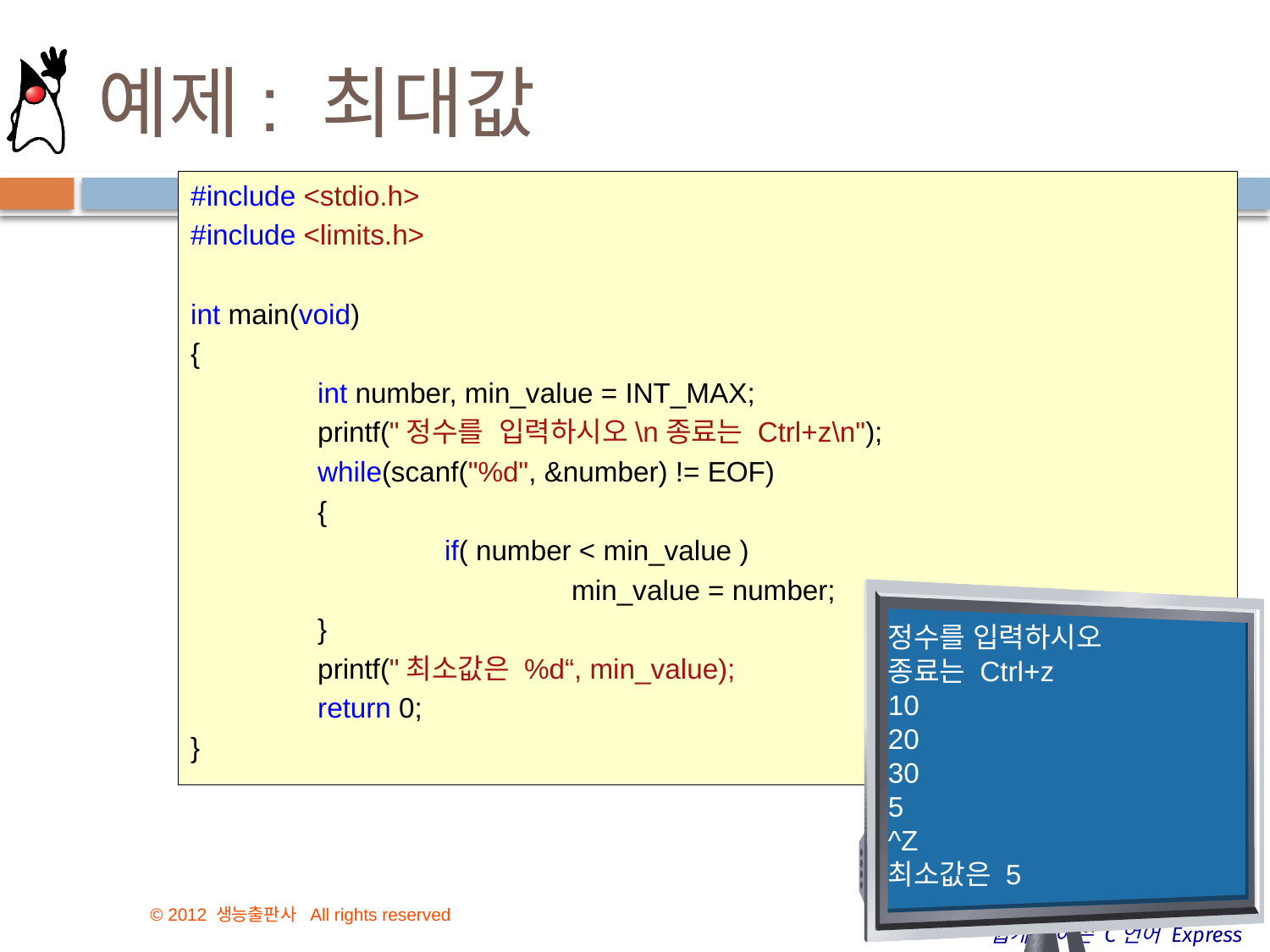

# 예제: 최대값
#include <stdio.h>
#include <limits.h>

int main(void)
{
	int number, min_value = INT_MAX;
	printf("정수를  입력하시오\n종료는 Ctrl+z\n");
	while(scanf("%d", &number) != EOF)
	{
		if( number < min_value )
			min_value = number;
	}
	printf("최소값은 %d“, min_value);
	return 0;
}

정수를 입력하시오
종료는 Ctrl+z
10
20
30
5
^Z
최소값은 5